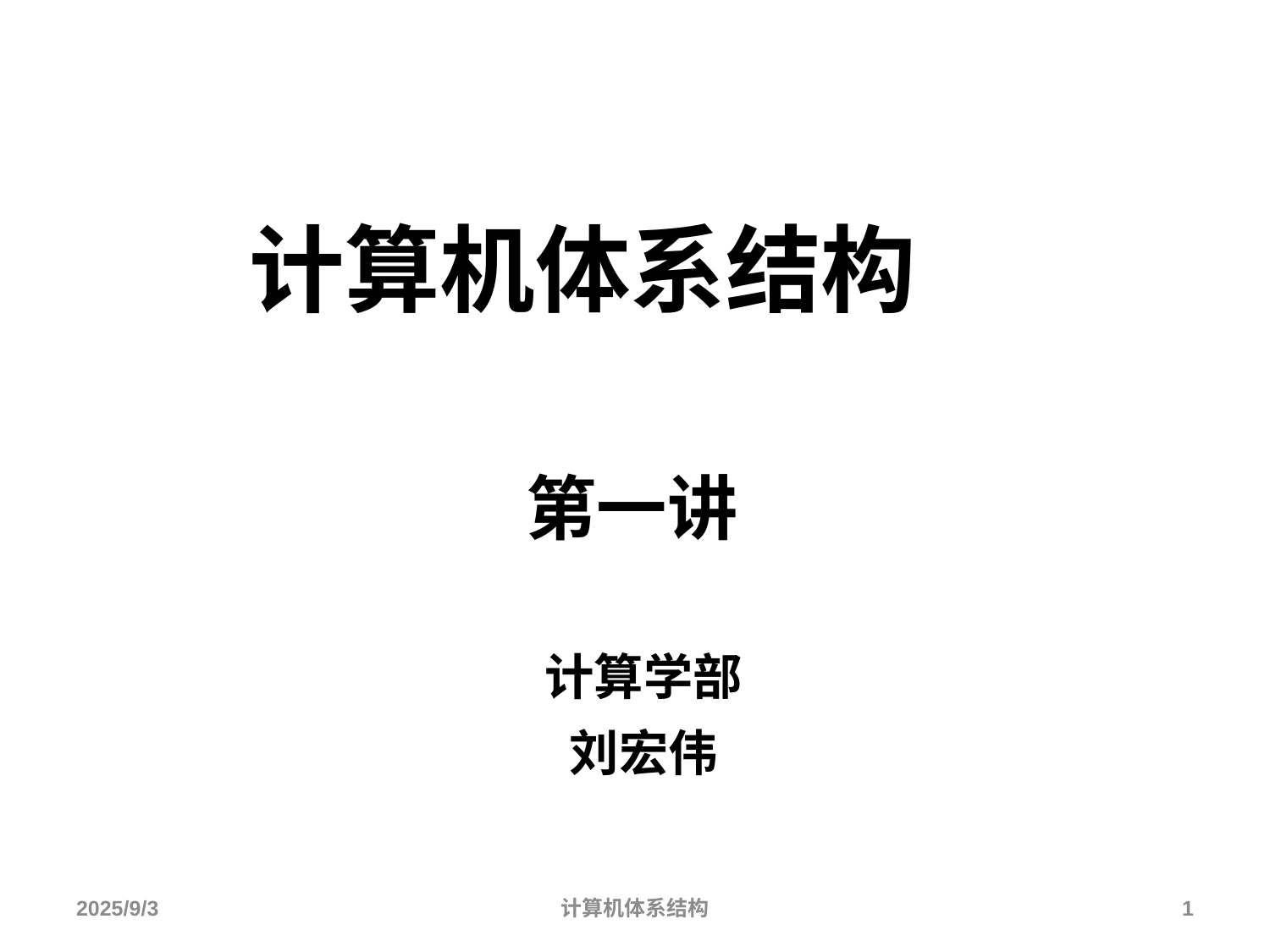

# 计算机体系结构
第一讲
 计算学部
 刘宏伟
2025/9/3
计算机体系结构
1